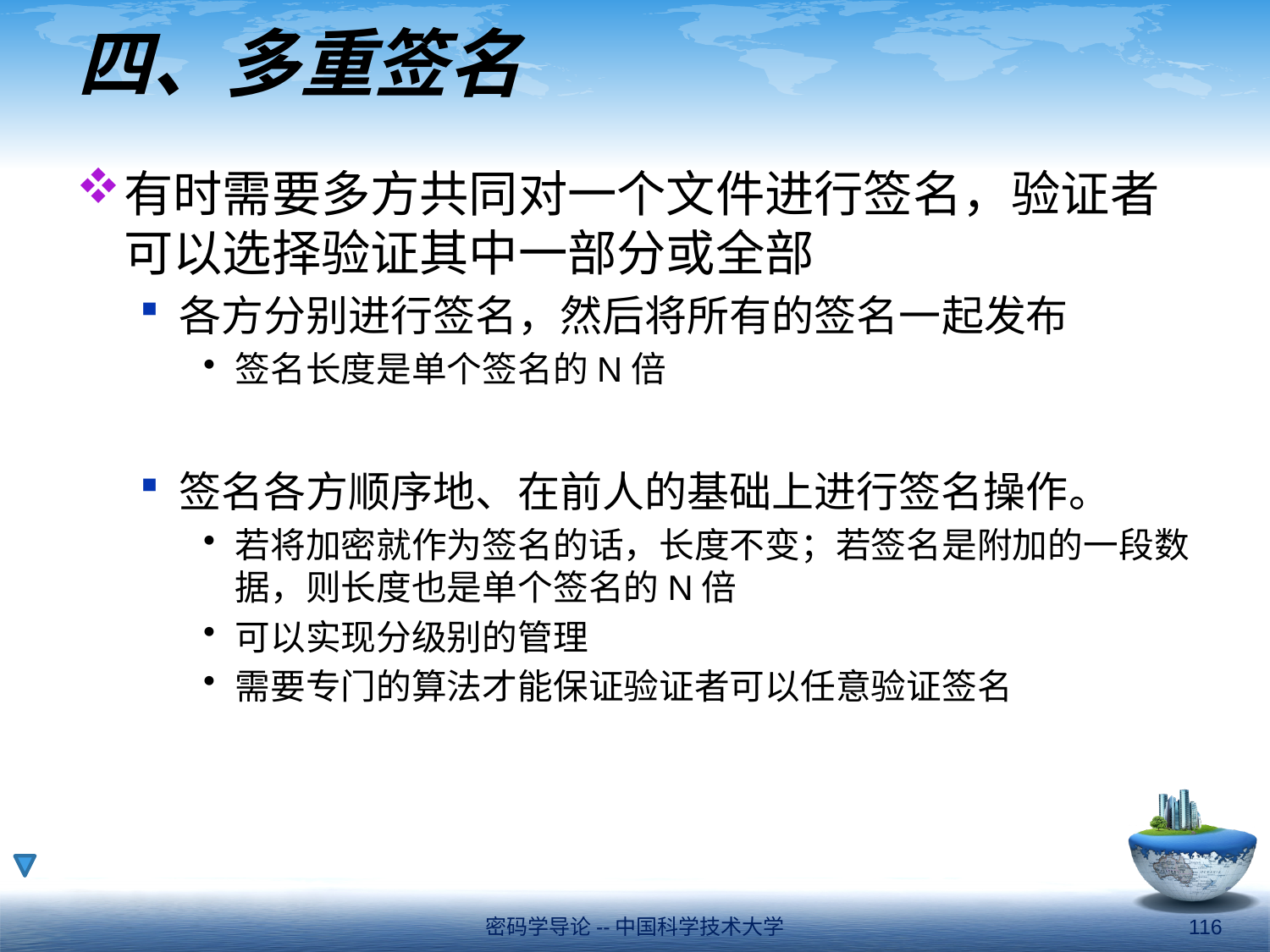

# 四、多重签名
有时需要多方共同对一个文件进行签名，验证者可以选择验证其中一部分或全部
各方分别进行签名，然后将所有的签名一起发布
签名长度是单个签名的N倍

签名各方顺序地、在前人的基础上进行签名操作。
若将加密就作为签名的话，长度不变；若签名是附加的一段数据，则长度也是单个签名的N倍
可以实现分级别的管理
需要专门的算法才能保证验证者可以任意验证签名

密码学导论--中国科学技术大学
116